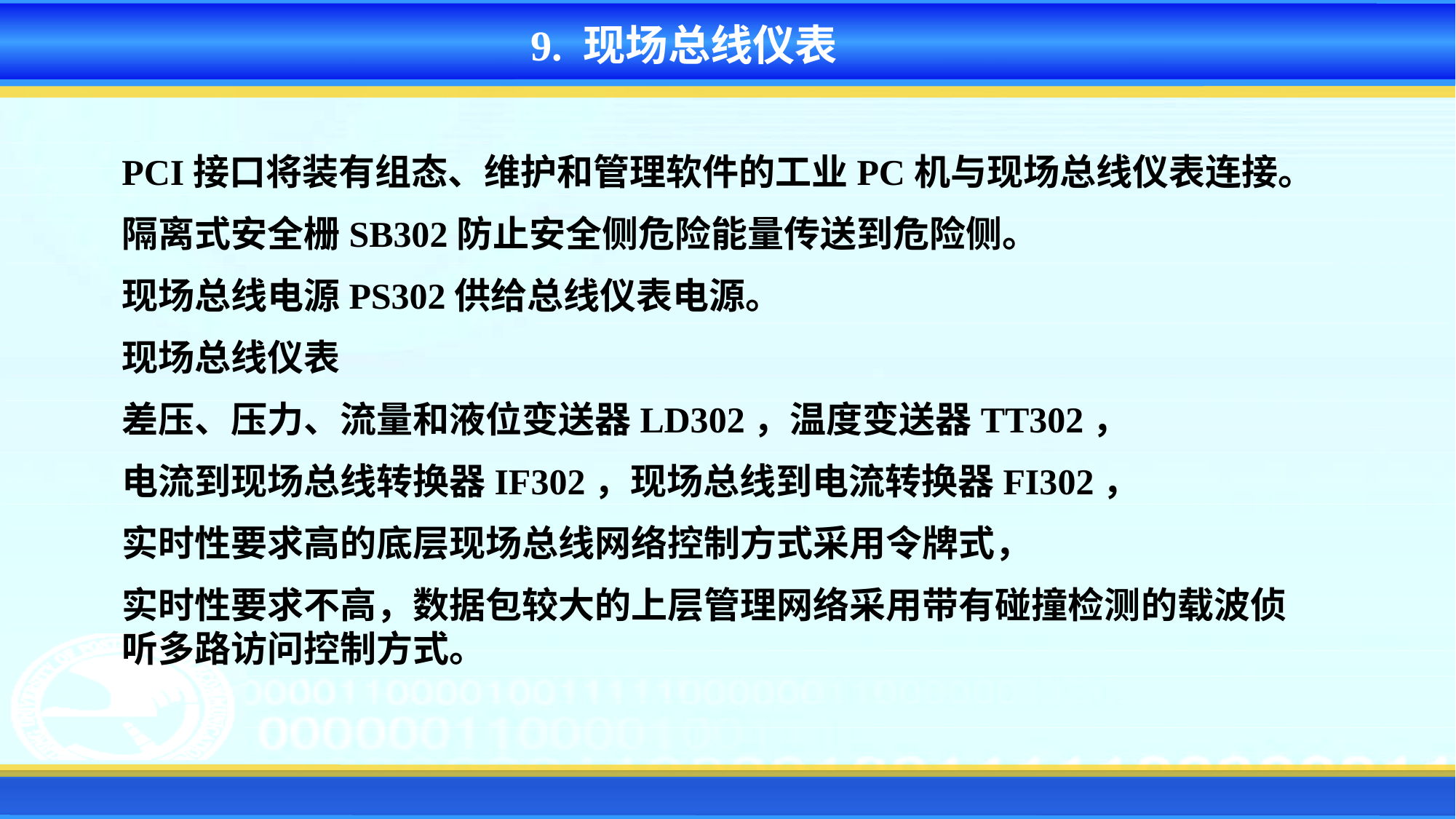

9. 现场总线仪表
PCI接口将装有组态、维护和管理软件的工业PC机与现场总线仪表连接。
隔离式安全栅SB302防止安全侧危险能量传送到危险侧。
现场总线电源PS302供给总线仪表电源。
现场总线仪表
差压、压力、流量和液位变送器LD302，温度变送器TT302，
电流到现场总线转换器IF302，现场总线到电流转换器FI302，
实时性要求高的底层现场总线网络控制方式采用令牌式，
实时性要求不高，数据包较大的上层管理网络采用带有碰撞检测的载波侦听多路访问控制方式。